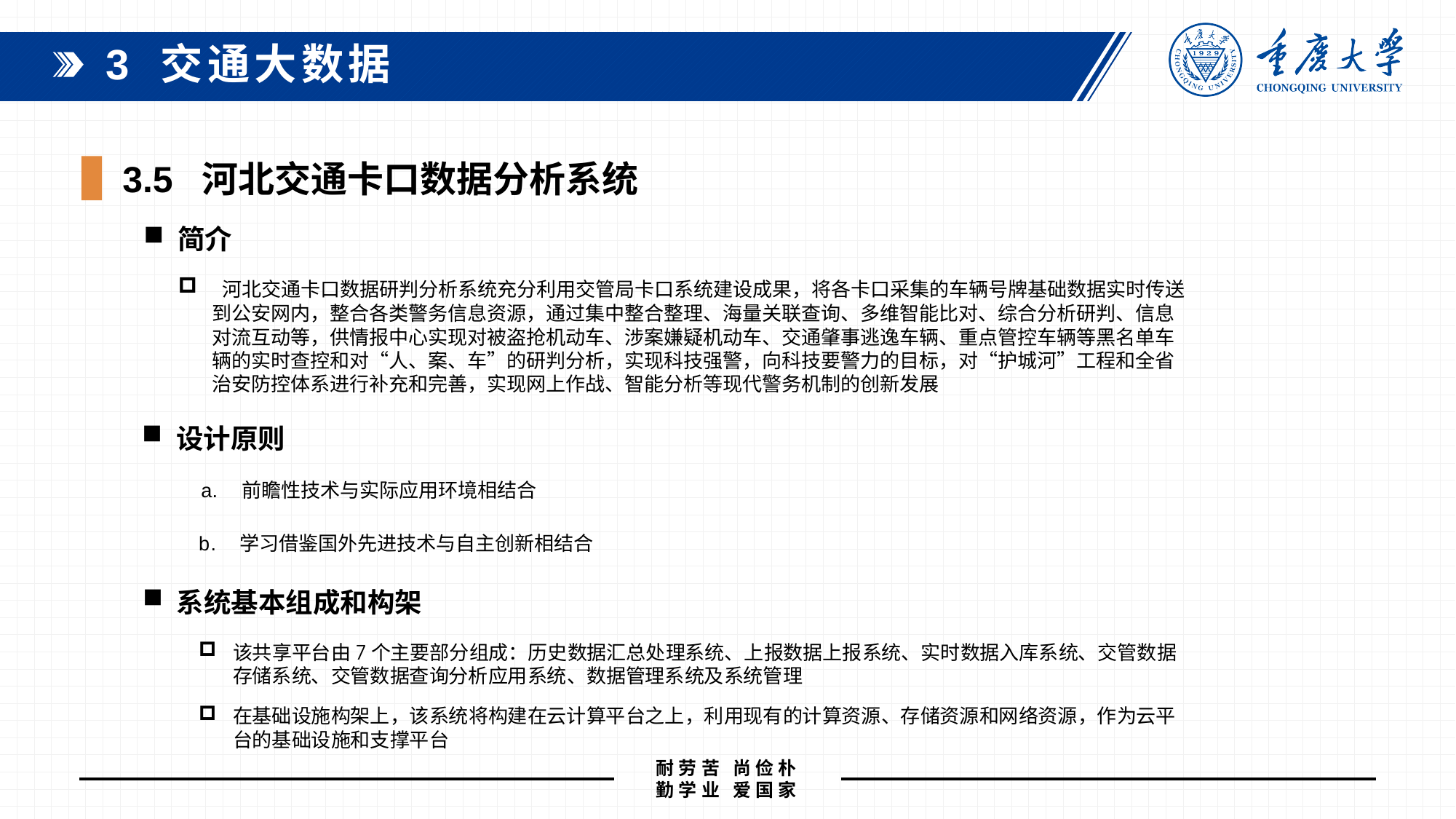

3 交通大数据

 3.5  河北交通卡口数据分析系统
简介
 河北交通卡口数据研判分析系统充分利用交管局卡口系统建设成果，将各卡口采集的车辆号牌基础数据实时传送到公安网内，整合各类警务信息资源，通过集中整合整理、海量关联查询、多维智能比对、综合分析研判、信息对流互动等，供情报中心实现对被盗抢机动车、涉案嫌疑机动车、交通肇事逃逸车辆、重点管控车辆等黑名单车辆的实时查控和对“人、案、车”的研判分析，实现科技强警，向科技要警力的目标，对“护城河”工程和全省治安防控体系进行补充和完善，实现网上作战、智能分析等现代警务机制的创新发展
设计原则
前瞻性技术与实际应用环境相结合
学习借鉴国外先进技术与自主创新相结合
系统基本组成和构架
该共享平台由7个主要部分组成：历史数据汇总处理系统、上报数据上报系统、实时数据入库系统、交管数据存储系统、交管数据查询分析应用系统、数据管理系统及系统管理
在基础设施构架上，该系统将构建在云计算平台之上，利用现有的计算资源、存储资源和网络资源，作为云平台的基础设施和支撑平台